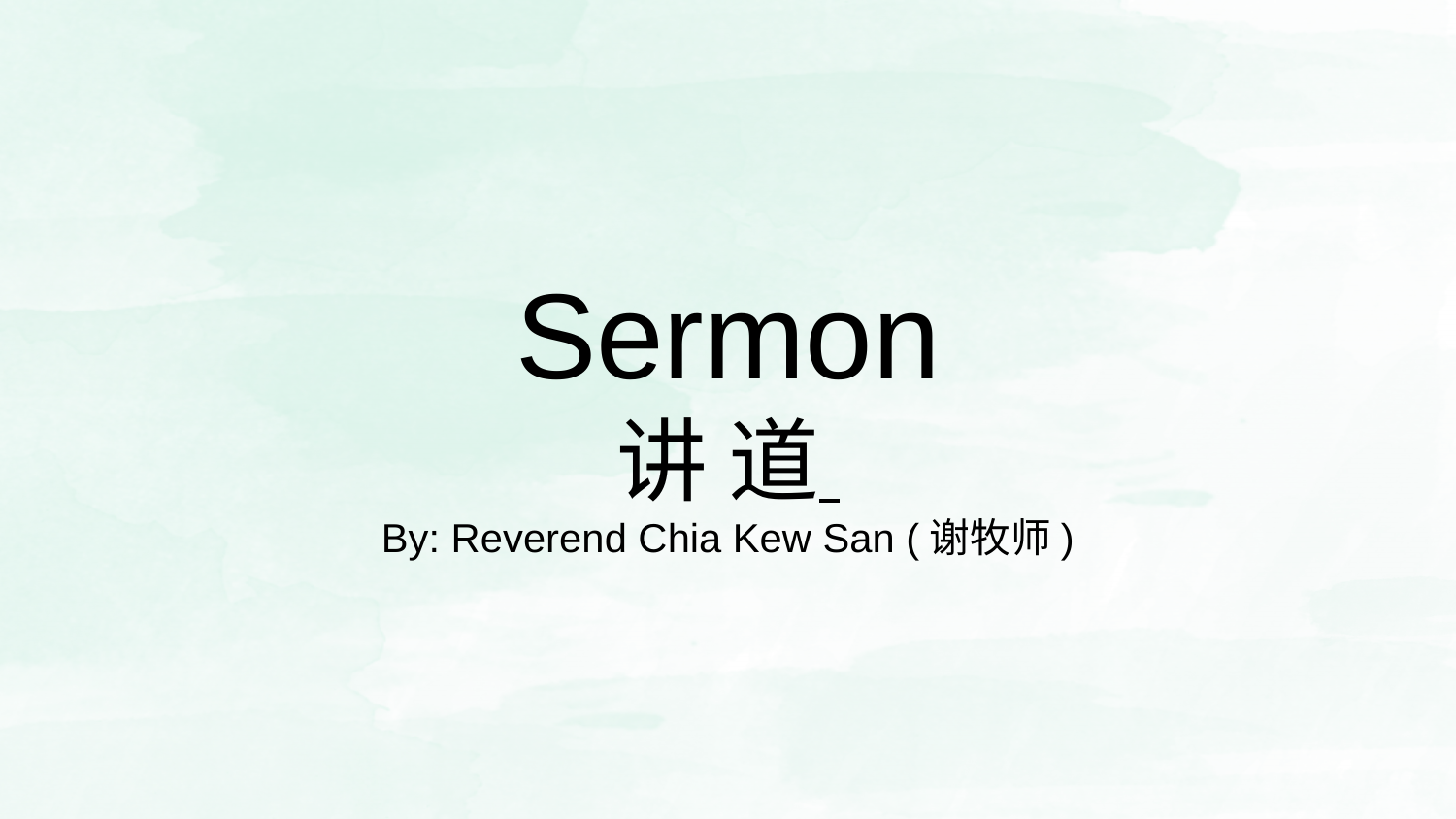

# Sermon 讲 道
By: Reverend Chia Kew San (谢牧师)